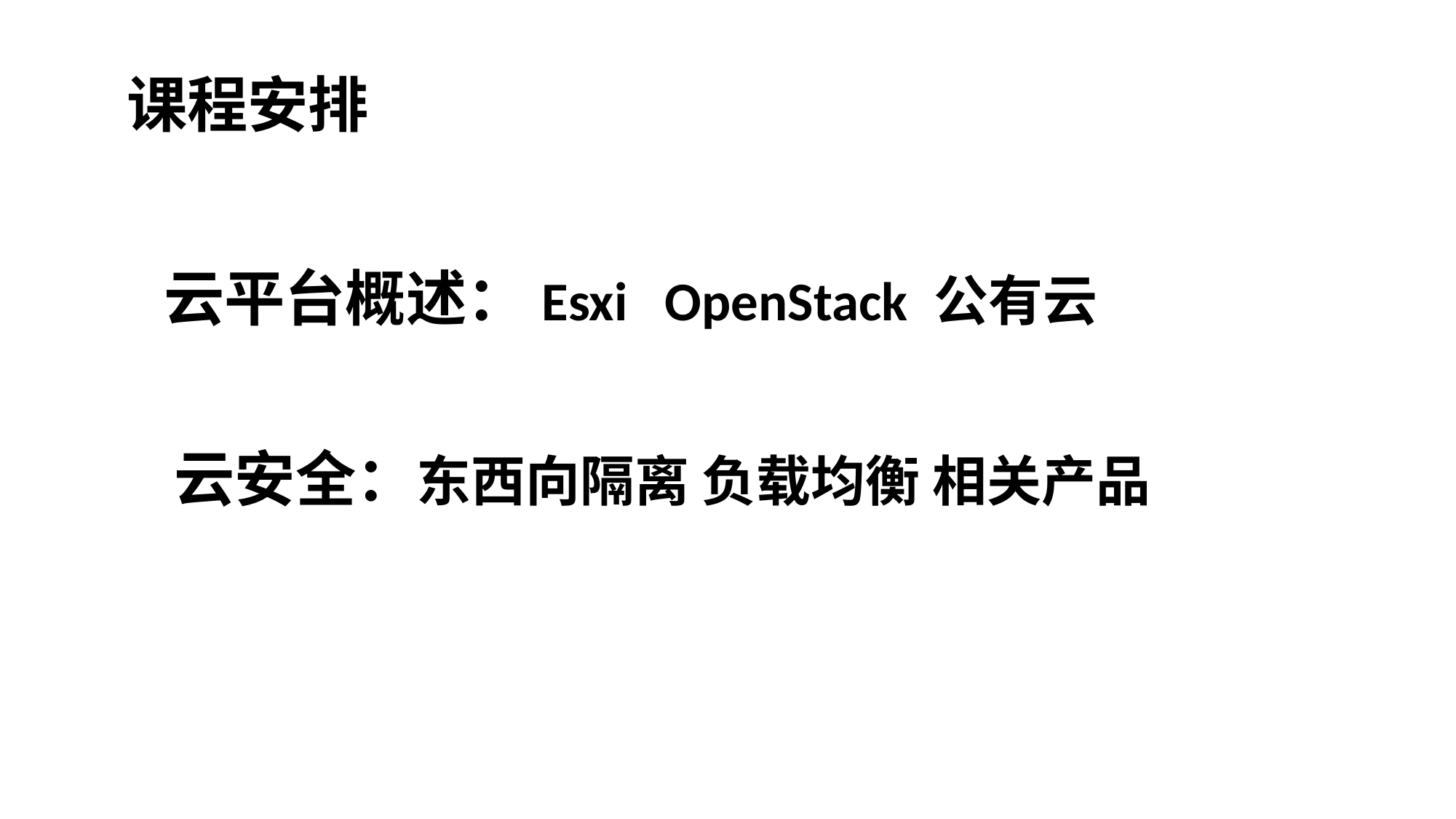

课程安排
云平台概述：Esxi   OpenStack 公有云
云安全：东西向隔离 负载均衡 相关产品